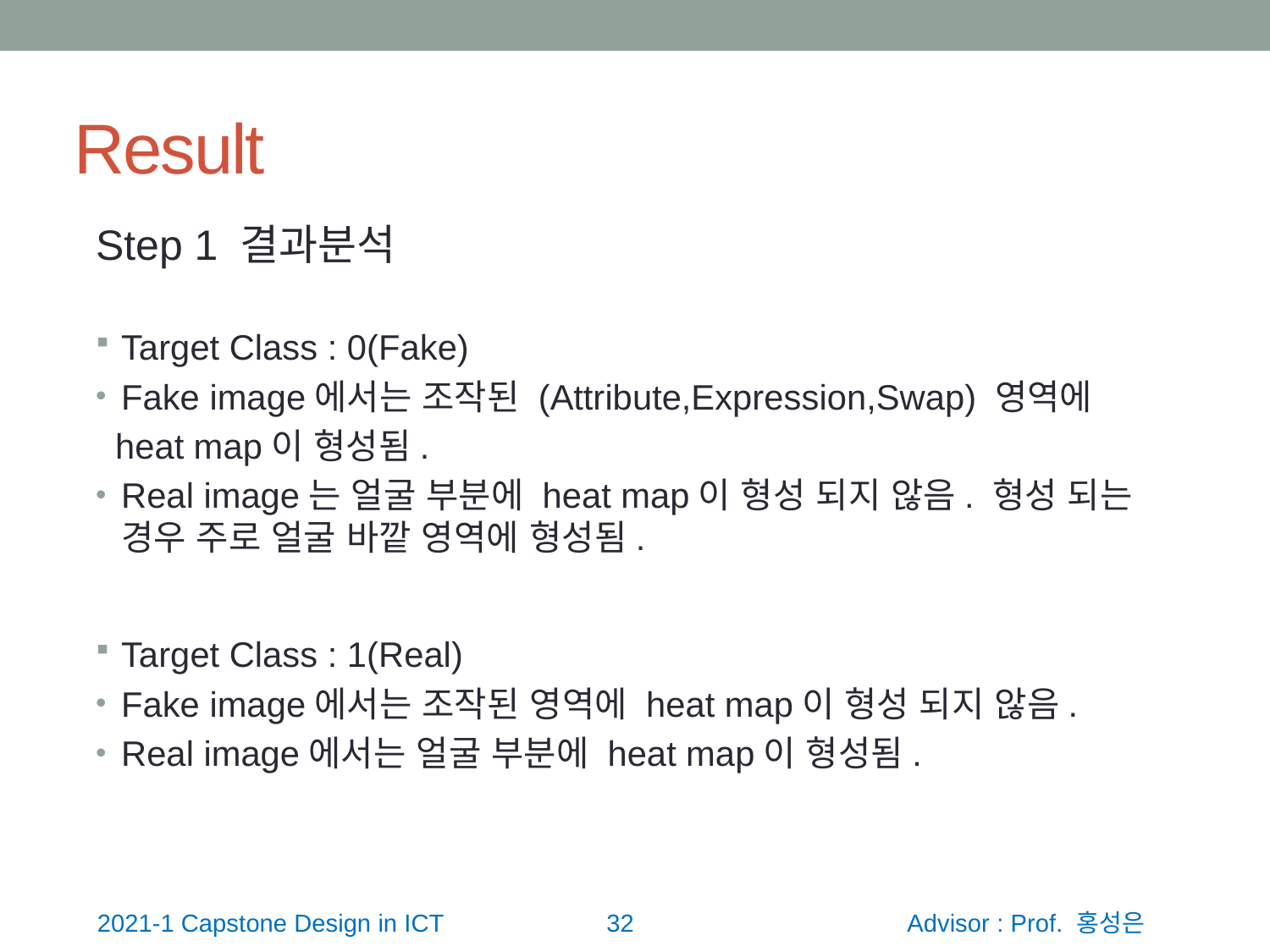

# Result
Step 1 결과분석

Target Class : 0(Fake)
Fake image에서는 조작된 (Attribute,Expression,Swap) 영역에
  heat map이 형성됨.
Real image는 얼굴 부분에 heat map이 형성 되지 않음. 형성 되는 경우 주로 얼굴 바깥 영역에 형성됨.

Target Class : 1(Real)
Fake image에서는 조작된 영역에 heat map이 형성 되지 않음.
Real image에서는 얼굴 부분에 heat map이 형성됨.